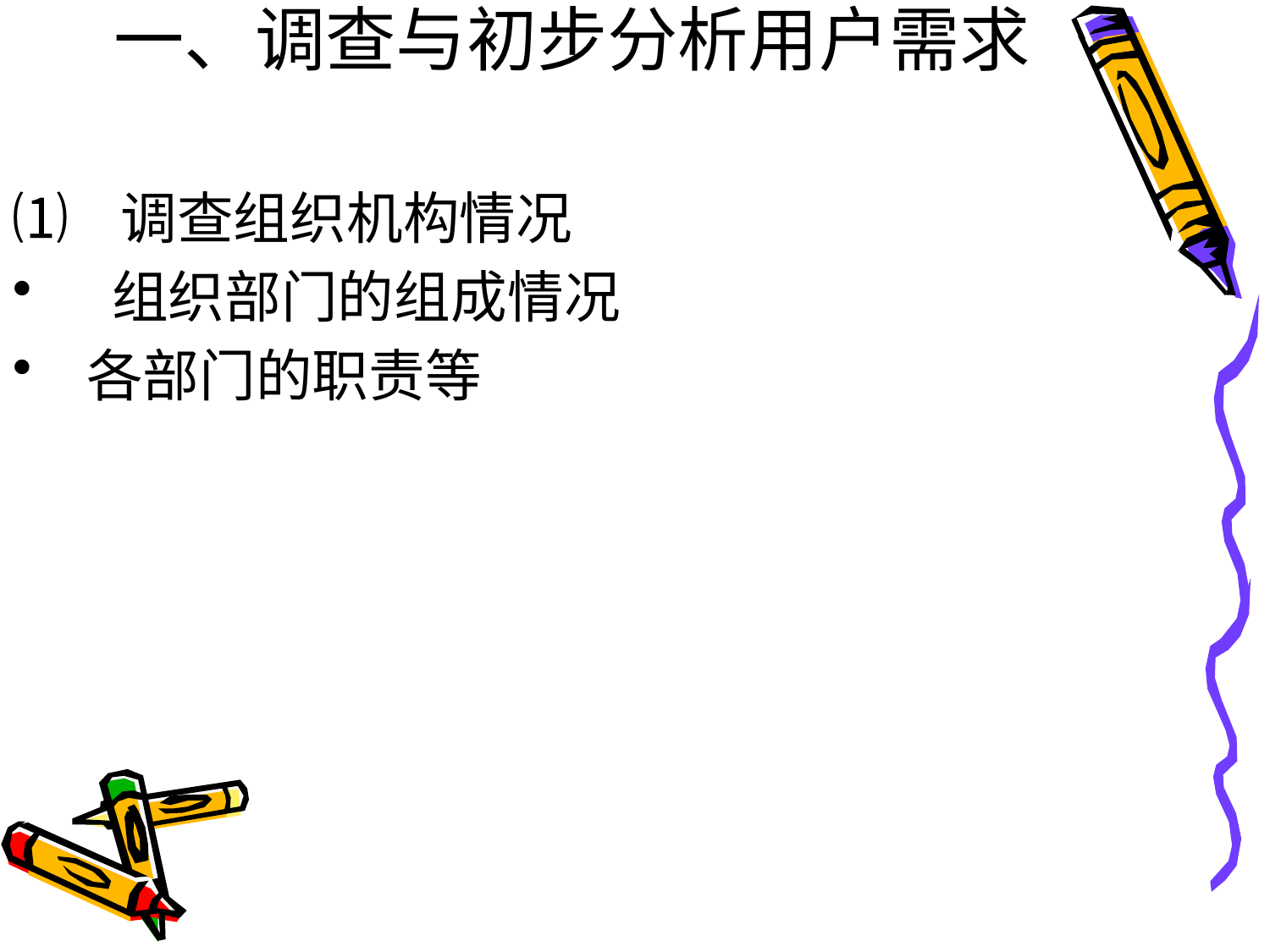

# 一、调查与初步分析用户需求
⑴   调查组织机构情况
   组织部门的组成情况
 各部门的职责等